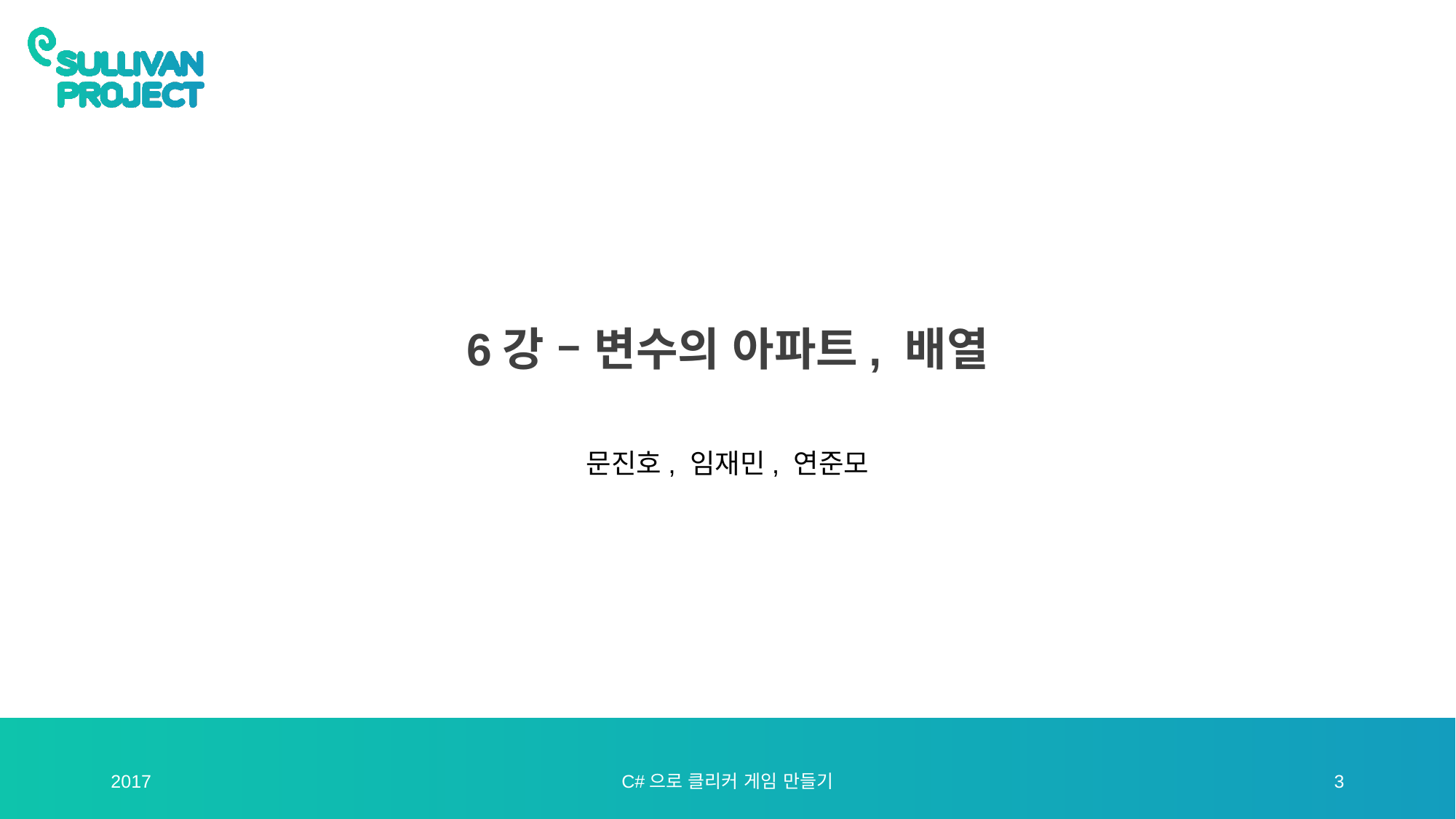

# 6강 – 변수의 아파트, 배열
문진호, 임재민, 연준모
2017
C#으로 클리커 게임 만들기
3